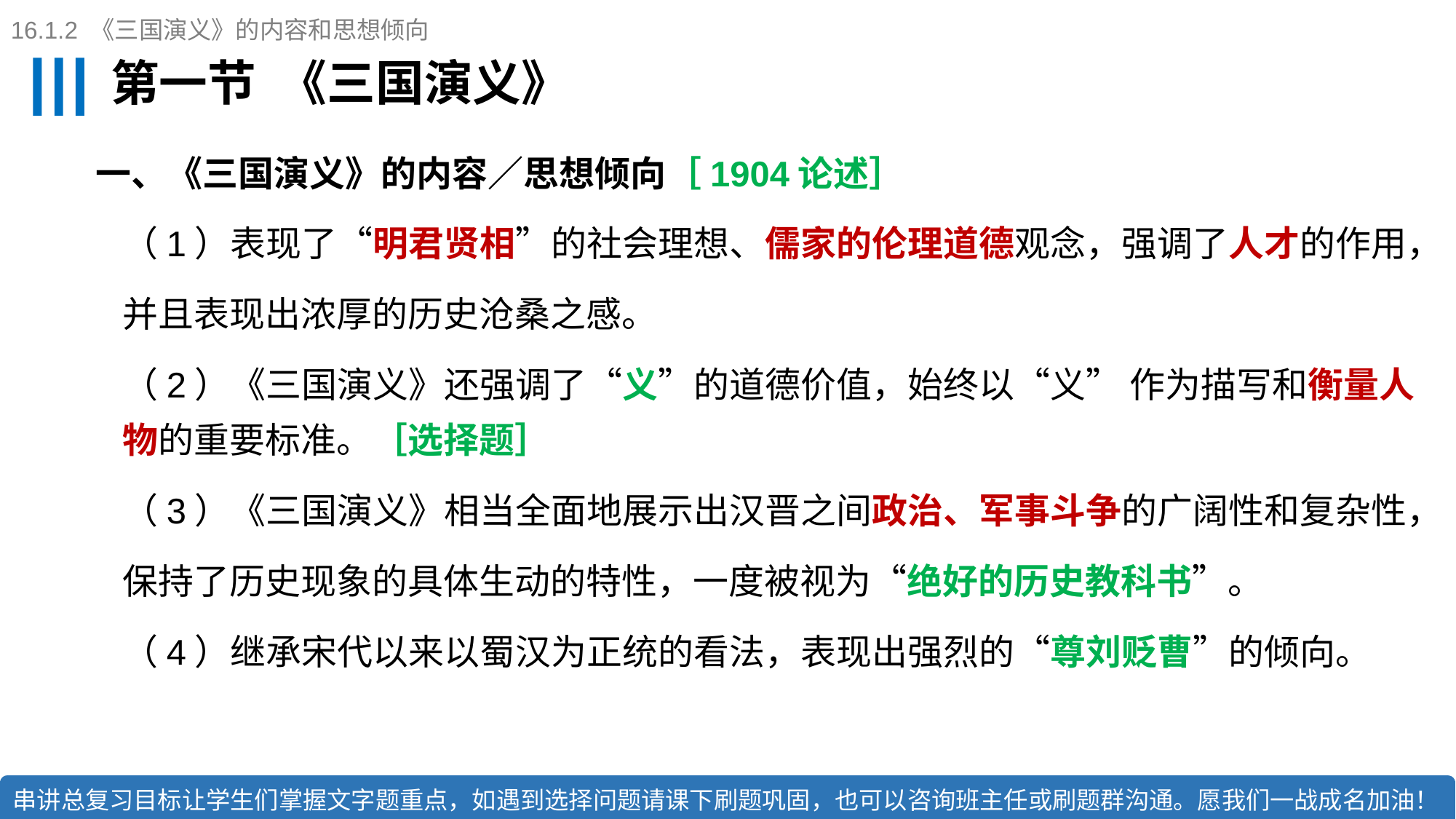

16.1.2 《三国演义》的内容和思想倾向
# 第一节  《三国演义》
一、《三国演义》的内容／思想倾向［1904论述］
（1）表现了“明君贤相”的社会理想、儒家的伦理道德观念，强调了人才的作用，
并且表现出浓厚的历史沧桑之感。
（2）《三国演义》还强调了“义”的道德价值，始终以“义” 作为描写和衡量人物的重要标准。［选择题］
（3）《三国演义》相当全面地展示出汉晋之间政治、军事斗争的广阔性和复杂性，
保持了历史现象的具体生动的特性，一度被视为“绝好的历史教科书”。
（4）继承宋代以来以蜀汉为正统的看法，表现出强烈的“尊刘贬曹”的倾向。